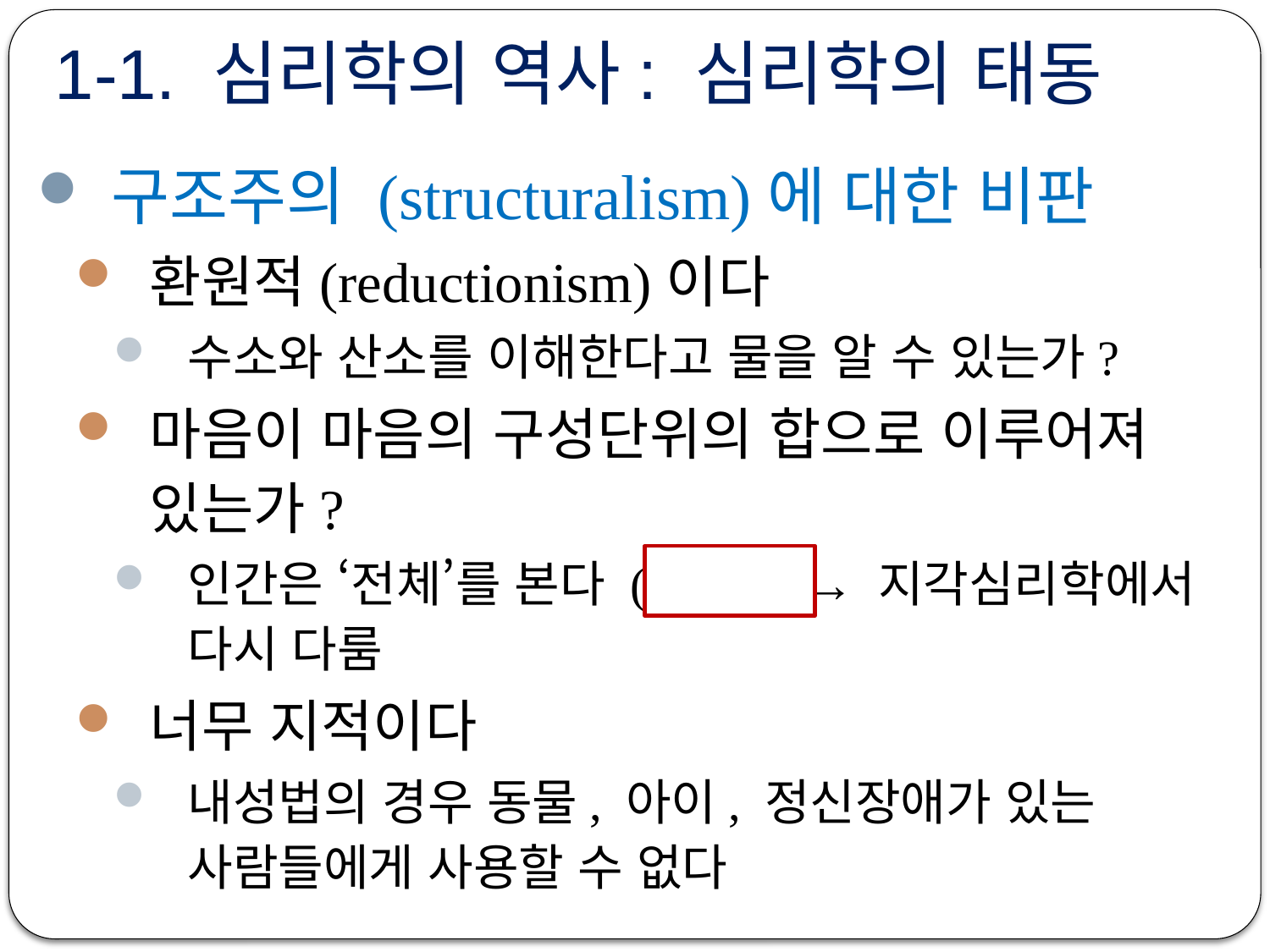

# 1-1. 심리학의 역사: 심리학의 태동
구조주의 (structuralism)에 대한 비판
환원적(reductionism)이다
수소와 산소를 이해한다고 물을 알 수 있는가?
마음이 마음의 구성단위의 합으로 이루어져 있는가?
인간은 ‘전체’를 본다 (gestalt) → 지각심리학에서 다시 다룸
너무 지적이다
내성법의 경우 동물, 아이, 정신장애가 있는 사람들에게 사용할 수 없다